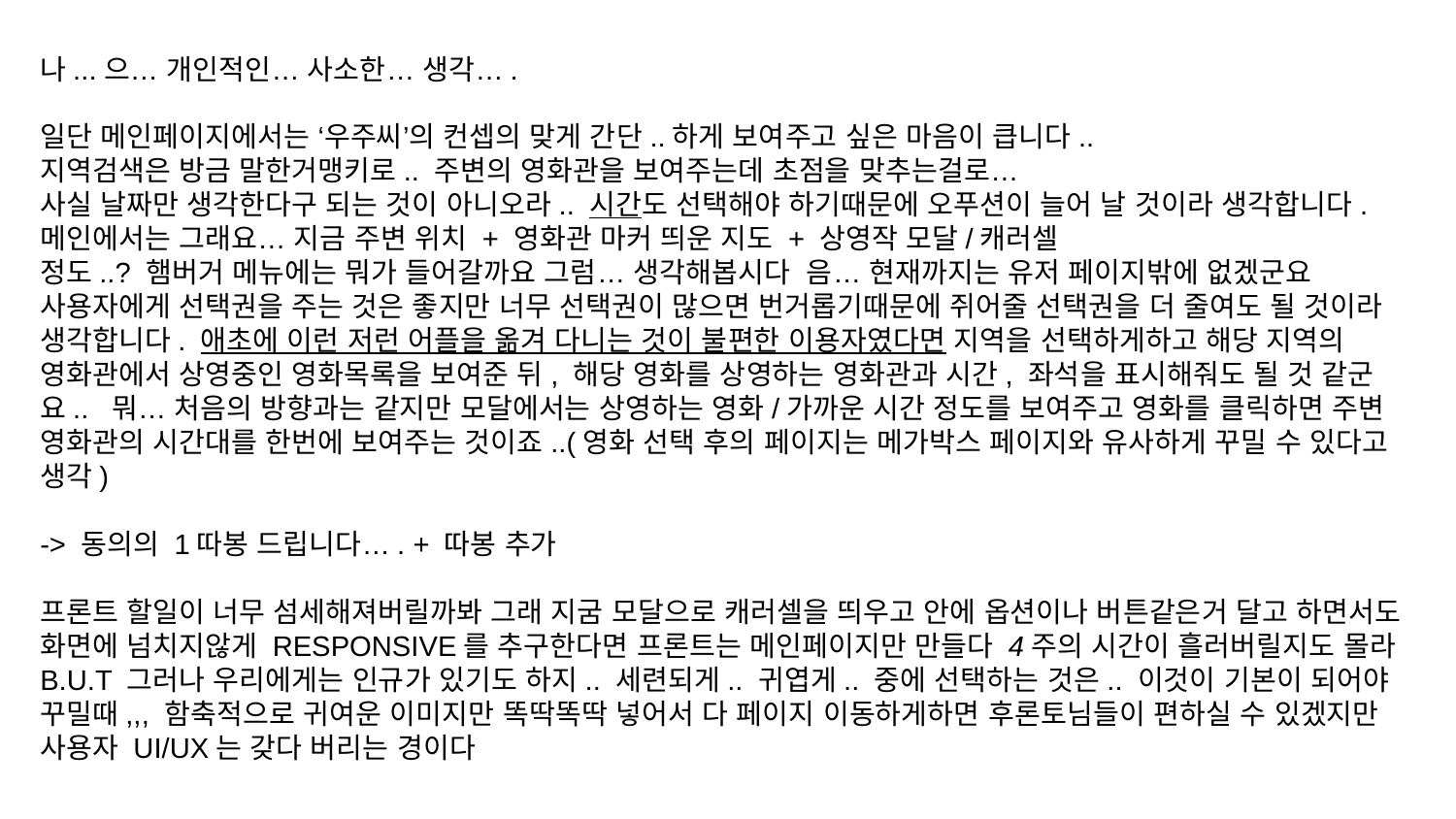

나...으… 개인적인… 사소한… 생각….

일단 메인페이지에서는 ‘우주씨’의 컨셉의 맞게 간단..하게 보여주고 싶은 마음이 큽니다..
지역검색은 방금 말한거맹키로.. 주변의 영화관을 보여주는데 초점을 맞추는걸로…
사실 날짜만 생각한다구 되는 것이 아니오라.. 시간도 선택해야 하기때문에 오푸션이 늘어 날 것이라 생각합니다.
메인에서는 그래요… 지금 주변 위치 + 영화관 마커 띄운 지도 + 상영작 모달/캐러셀
정도..? 햄버거 메뉴에는 뭐가 들어갈까요 그럼… 생각해봅시다  음… 현재까지는 유저 페이지밖에 없겠군요 사용자에게 선택권을 주는 것은 좋지만 너무 선택권이 많으면 번거롭기때문에 쥐어줄 선택권을 더 줄여도 될 것이라 생각합니다. 애초에 이런 저런 어플을 옮겨 다니는 것이 불편한 이용자였다면 지역을 선택하게하고 해당 지역의 영화관에서 상영중인 영화목록을 보여준 뒤, 해당 영화를 상영하는 영화관과 시간, 좌석을 표시해줘도 될 것 같군요..  뭐… 처음의 방향과는 같지만 모달에서는 상영하는 영화/가까운 시간 정도를 보여주고 영화를 클릭하면 주변 영화관의 시간대를 한번에 보여주는 것이죠..(영화 선택 후의 페이지는 메가박스 페이지와 유사하게 꾸밀 수 있다고 생각)

-> 동의의 1따봉 드립니다…. + 따봉 추가

프론트 할일이 너무 섬세해져버릴까봐 그래 지굼 모달으로 캐러셀을 띄우고 안에 옵션이나 버튼같은거 달고 하면서도 화면에 넘치지않게 RESPONSIVE를 추구한다면 프론트는 메인페이지만 만들다 4주의 시간이 흘러버릴지도 몰라 B.U.T 그러나 우리에게는 인규가 있기도 하지.. 세련되게.. 귀엽게.. 중에 선택하는 것은.. 이것이 기본이 되어야 꾸밀때,,, 함축적으로 귀여운 이미지만 똑딱똑딱 넣어서 다 페이지 이동하게하면 후론토님들이 편하실 수 있겠지만 사용자 UI/UX는 갖다 버리는 경이다